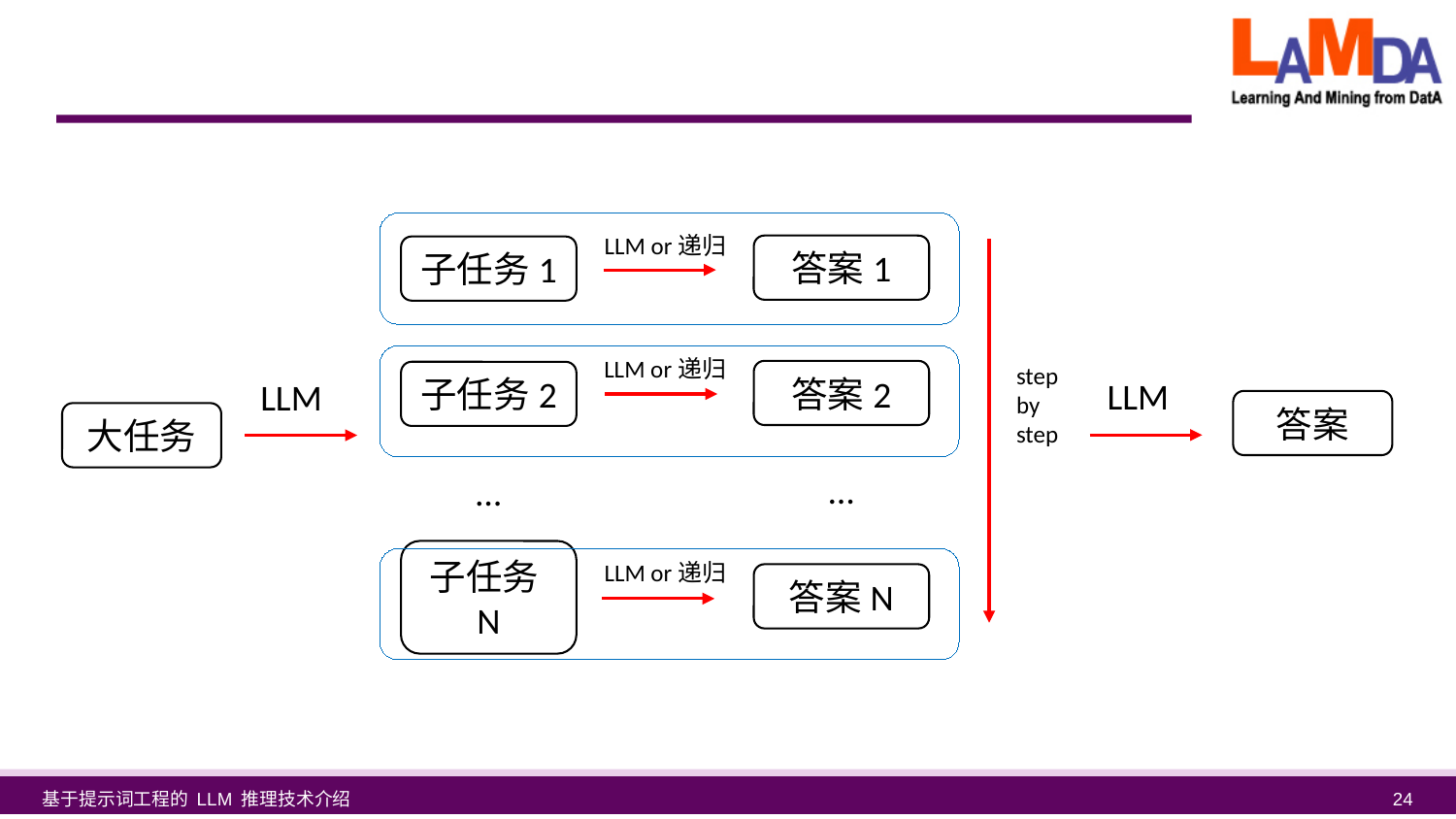

#

LLM or递归
答案1
答案2
…
答案N
子任务1
子任务2
…
子任务N

LLM or递归
step
by
step
LLM
LLM
答案
大任务

LLM or递归